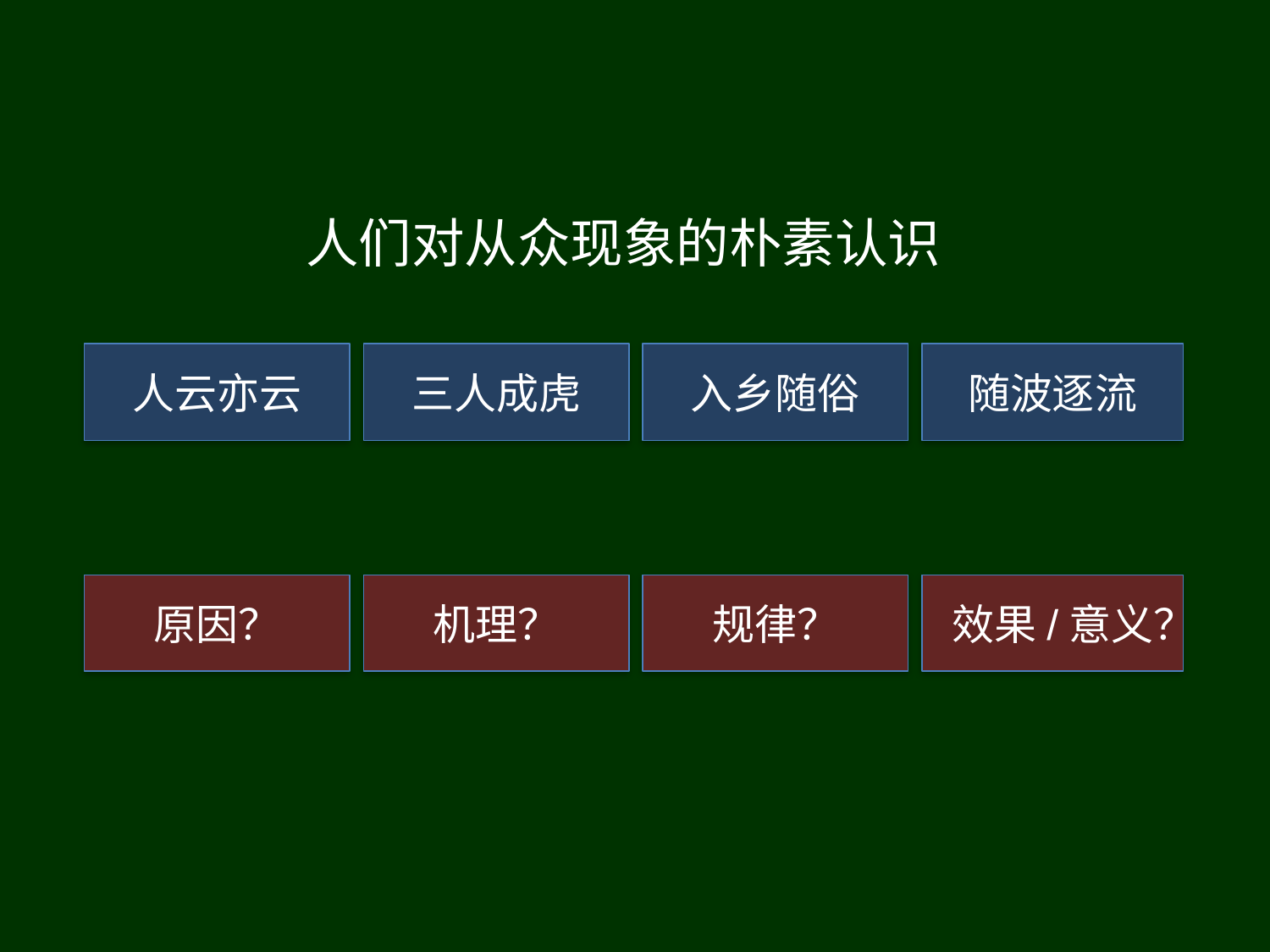

# 人们对从众现象的朴素认识
人云亦云
随波逐流
三人成虎
入乡随俗
效果/意义？
机理？
规律？
原因？